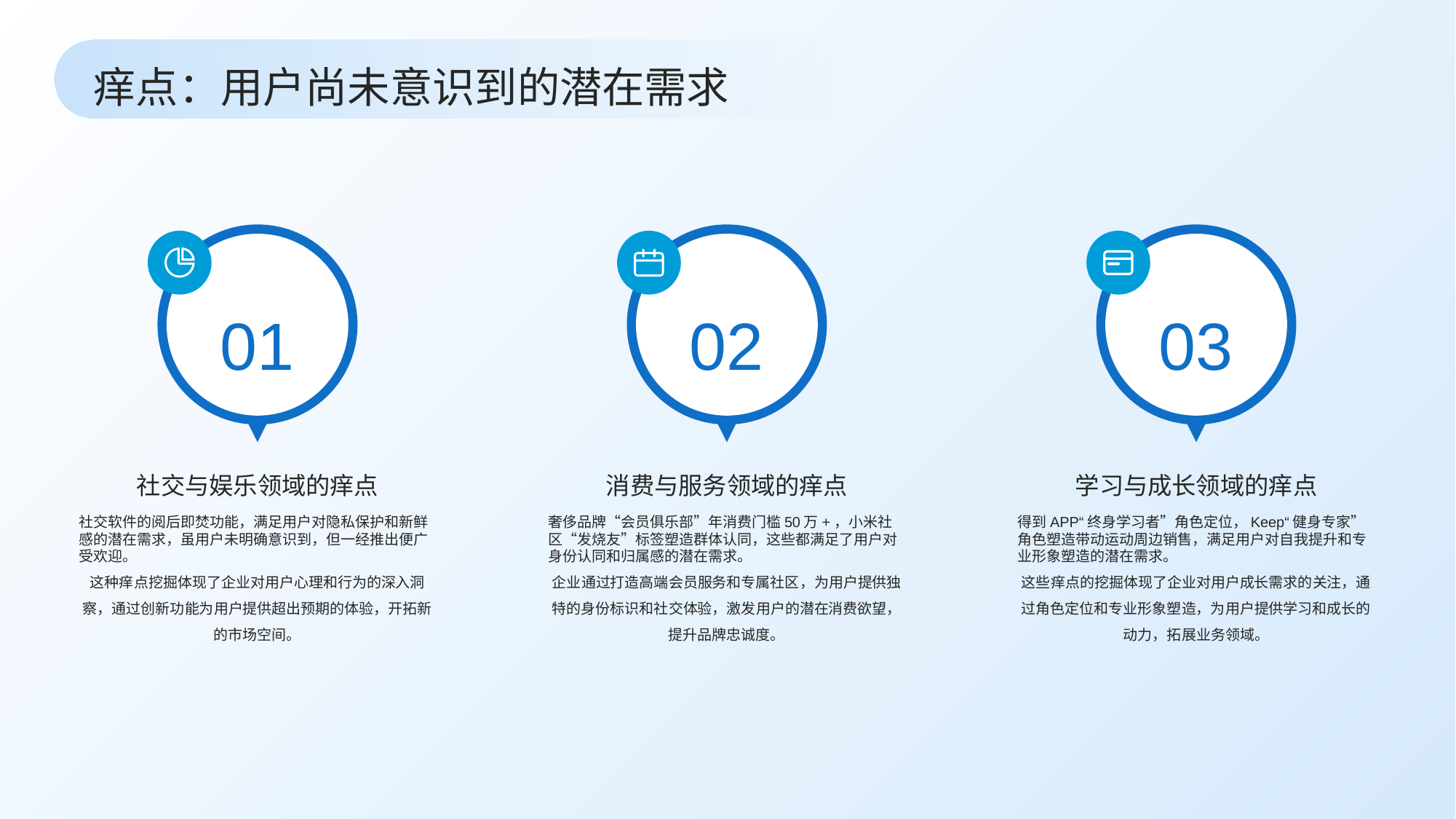

痒点：用户尚未意识到的潜在需求

01
02
03
社交与娱乐领域的痒点
消费与服务领域的痒点
学习与成长领域的痒点
社交软件的阅后即焚功能，满足用户对隐私保护和新鲜感的潜在需求，虽用户未明确意识到，但一经推出便广受欢迎。
这种痒点挖掘体现了企业对用户心理和行为的深入洞察，通过创新功能为用户提供超出预期的体验，开拓新的市场空间。
奢侈品牌“会员俱乐部”年消费门槛50万+，小米社区“发烧友”标签塑造群体认同，这些都满足了用户对身份认同和归属感的潜在需求。
企业通过打造高端会员服务和专属社区，为用户提供独特的身份标识和社交体验，激发用户的潜在消费欲望，提升品牌忠诚度。
得到APP“终身学习者”角色定位，Keep“健身专家”角色塑造带动运动周边销售，满足用户对自我提升和专业形象塑造的潜在需求。
这些痒点的挖掘体现了企业对用户成长需求的关注，通过角色定位和专业形象塑造，为用户提供学习和成长的动力，拓展业务领域。